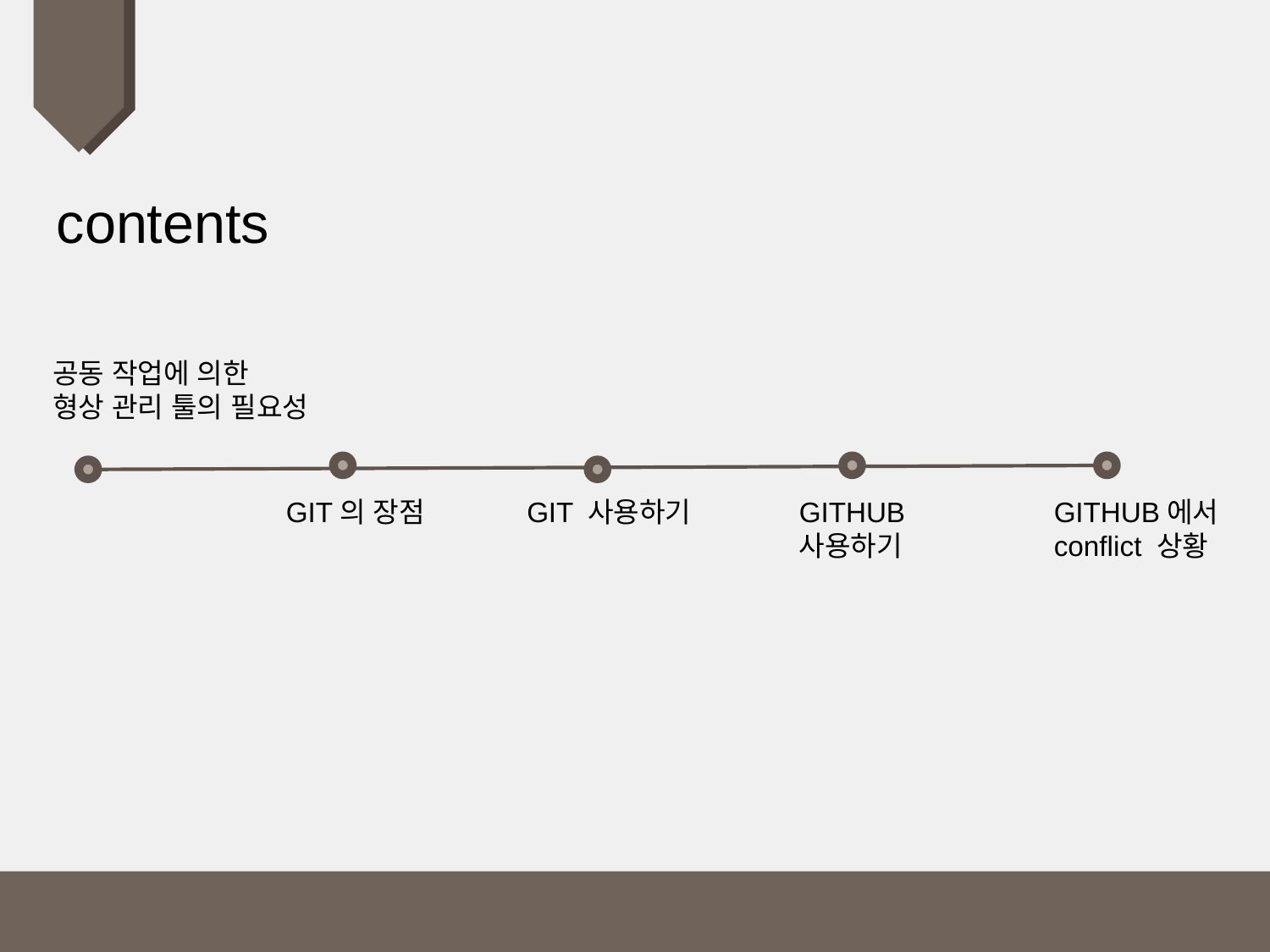

contents
공동 작업에 의한
형상 관리 툴의 필요성

GITHUB에서 conflict 상황
GIT의 장점
GIT 사용하기
GITHUB 사용하기